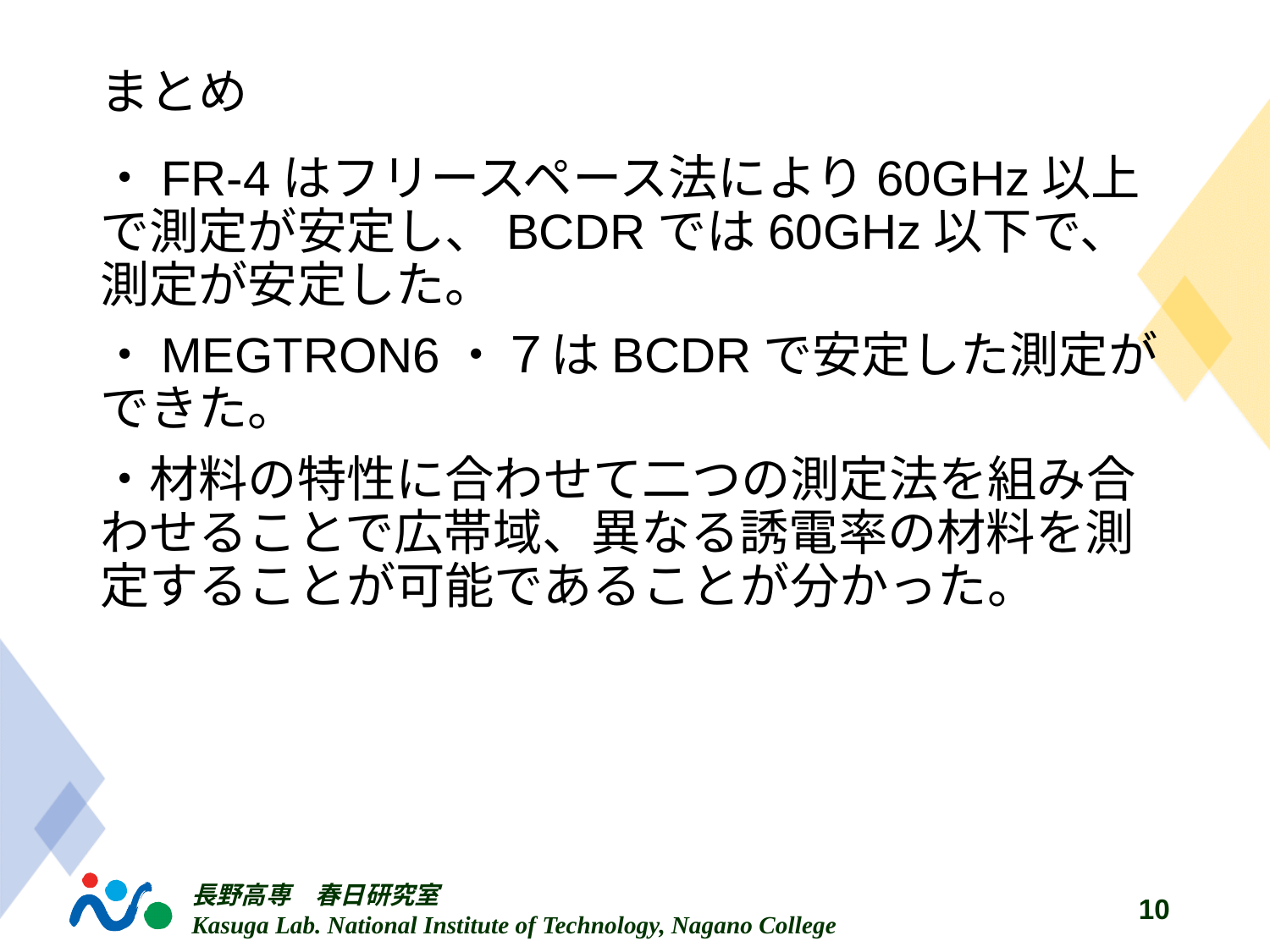

# まとめ
・FR-4はフリースペース法により60GHz以上で測定が安定し、BCDRでは60GHz以下で、測定が安定した。
・MEGTRON6・７はBCDRで安定した測定ができた。
・材料の特性に合わせて二つの測定法を組み合わせることで広帯域、異なる誘電率の材料を測定することが可能であることが分かった。

10